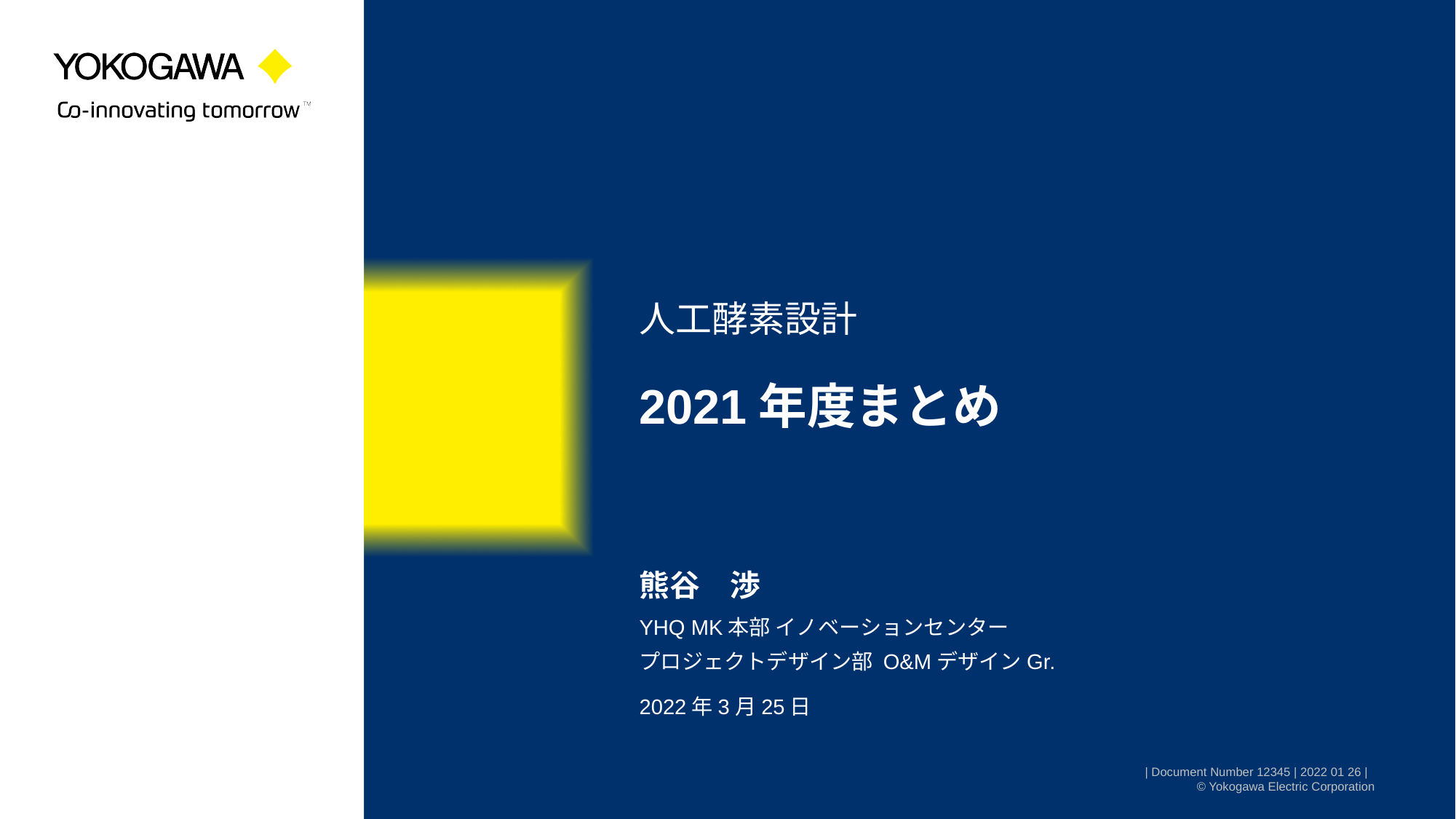

人工酵素設計
# 2021年度まとめ
熊谷　渉
YHQ MK本部 イノベーションセンター
プロジェクトデザイン部 O&MデザインGr.
2022年3月25日